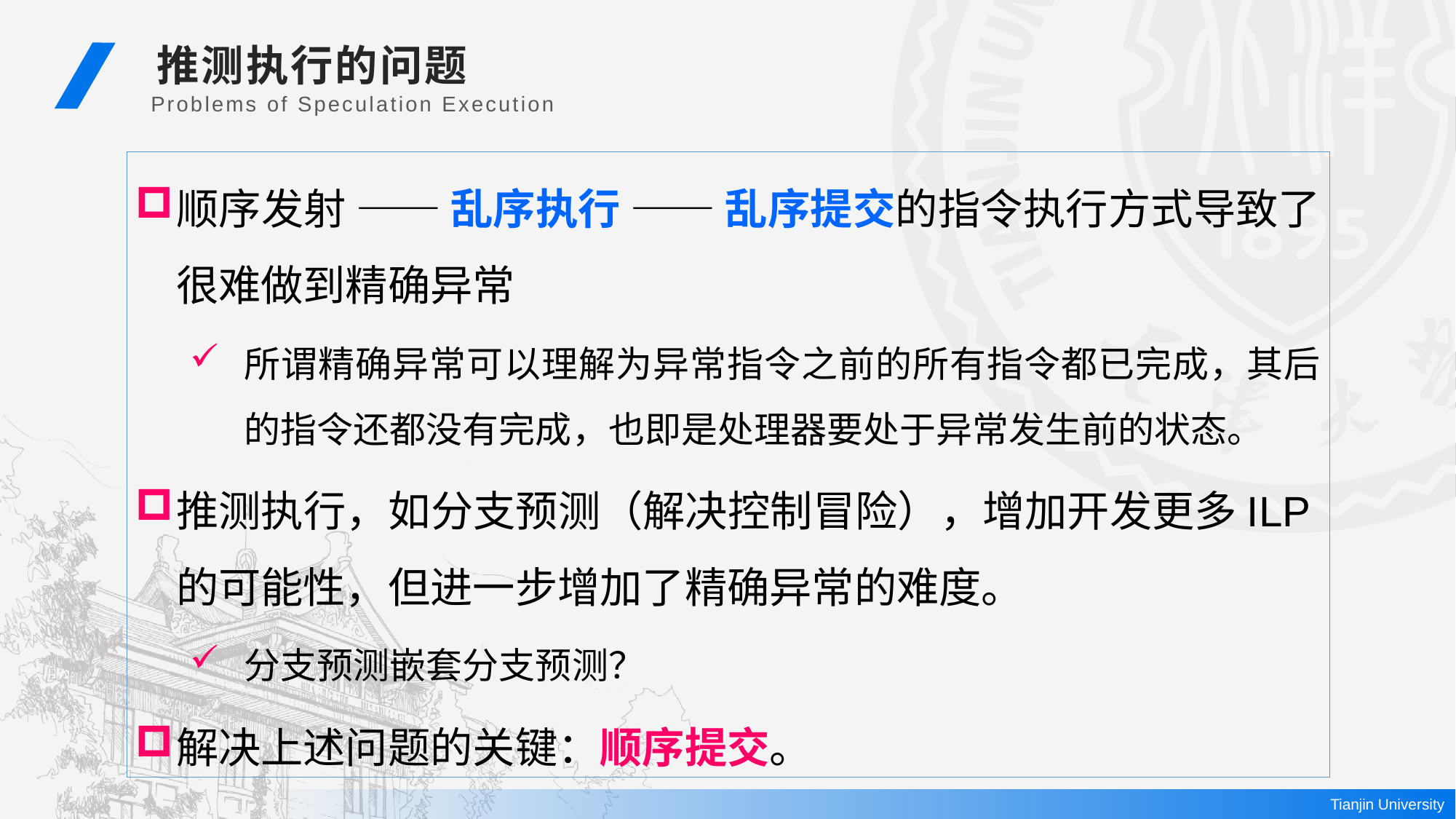

推测执行的问题
Problems of Speculation Execution
顺序发射 —— 乱序执行 —— 乱序提交的指令执行方式导致了很难做到精确异常
所谓精确异常可以理解为异常指令之前的所有指令都已完成，其后的指令还都没有完成，也即是处理器要处于异常发生前的状态。
推测执行，如分支预测（解决控制冒险），增加开发更多ILP的可能性，但进一步增加了精确异常的难度。
分支预测嵌套分支预测？
解决上述问题的关键：顺序提交。